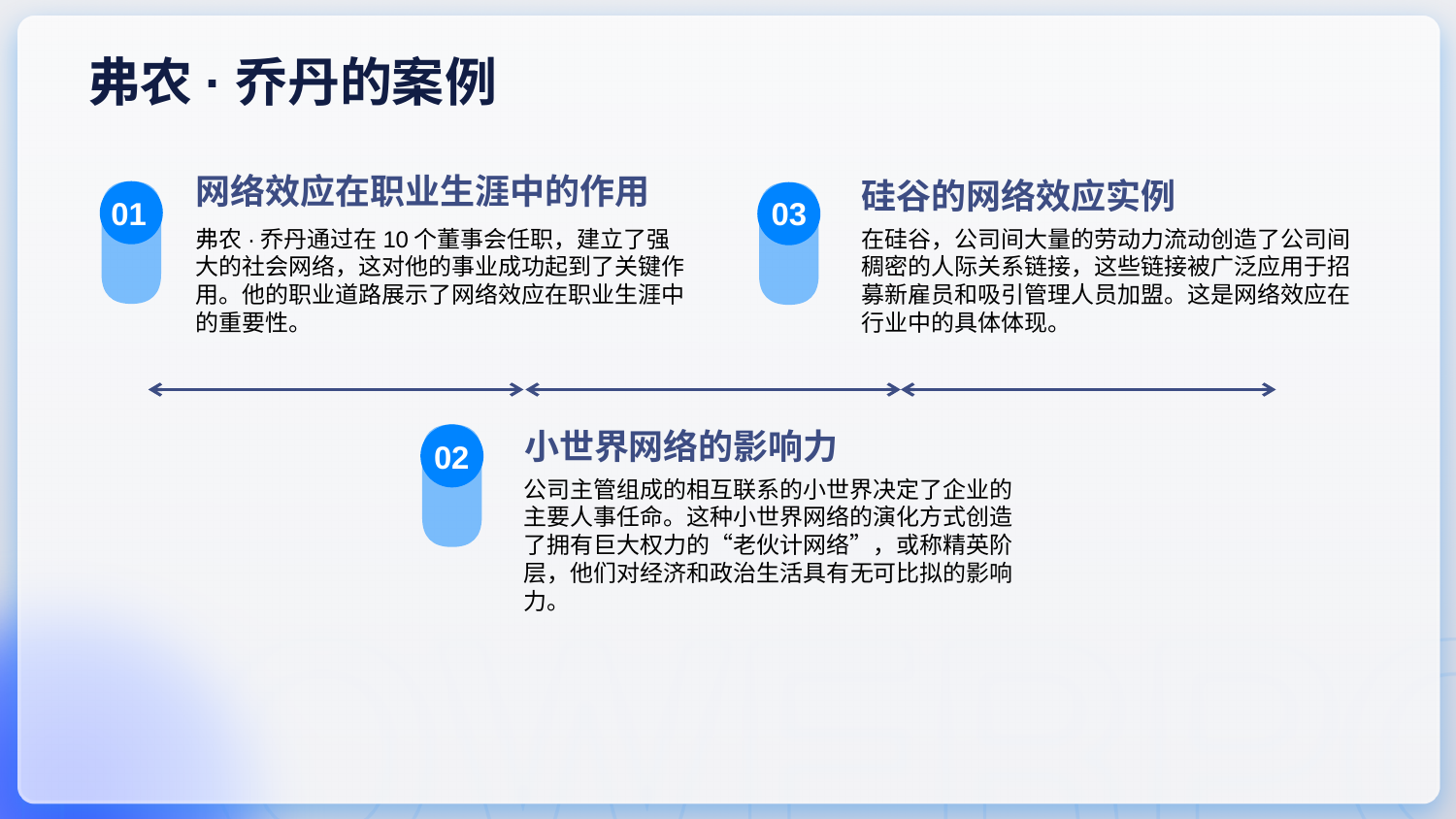

弗农·乔丹的案例
网络效应在职业生涯中的作用
硅谷的网络效应实例
01
03

弗农·乔丹通过在10个董事会任职，建立了强大的社会网络，这对他的事业成功起到了关键作用。他的职业道路展示了网络效应在职业生涯中的重要性。
在硅谷，公司间大量的劳动力流动创造了公司间稠密的人际关系链接，这些链接被广泛应用于招募新雇员和吸引管理人员加盟。这是网络效应在行业中的具体体现。

小世界网络的影响力
02

公司主管组成的相互联系的小世界决定了企业的主要人事任命。这种小世界网络的演化方式创造了拥有巨大权力的“老伙计网络”，或称精英阶层，他们对经济和政治生活具有无可比拟的影响力。